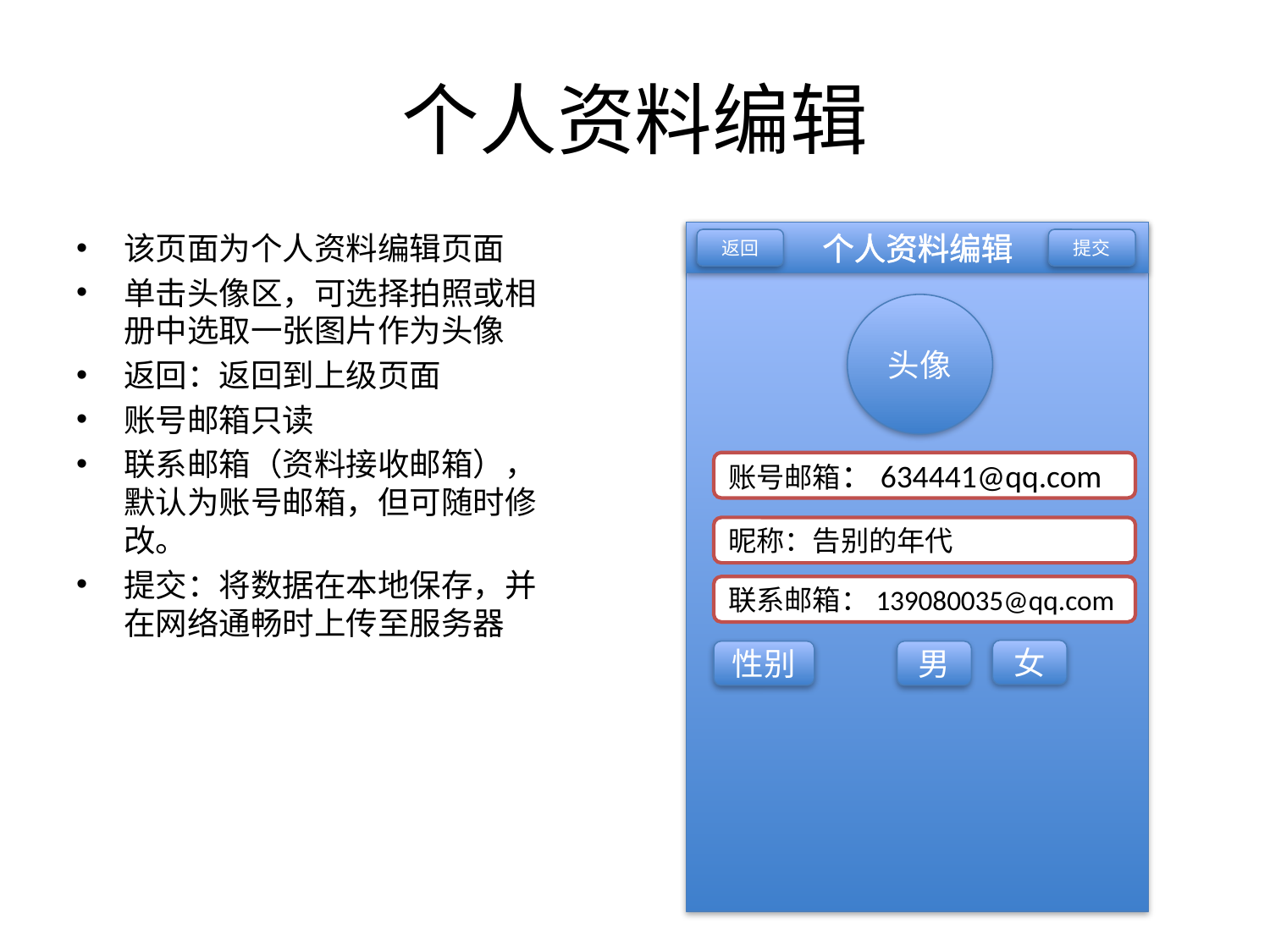

# 个人资料编辑
该页面为个人资料编辑页面
单击头像区，可选择拍照或相册中选取一张图片作为头像
返回：返回到上级页面
账号邮箱只读
联系邮箱（资料接收邮箱），默认为账号邮箱，但可随时修改。
提交：将数据在本地保存，并在网络通畅时上传至服务器

个人资料编辑
返回
提交
头像
账号邮箱：634441@qq.com
昵称：告别的年代
联系邮箱：139080035@qq.com
女
性别
男